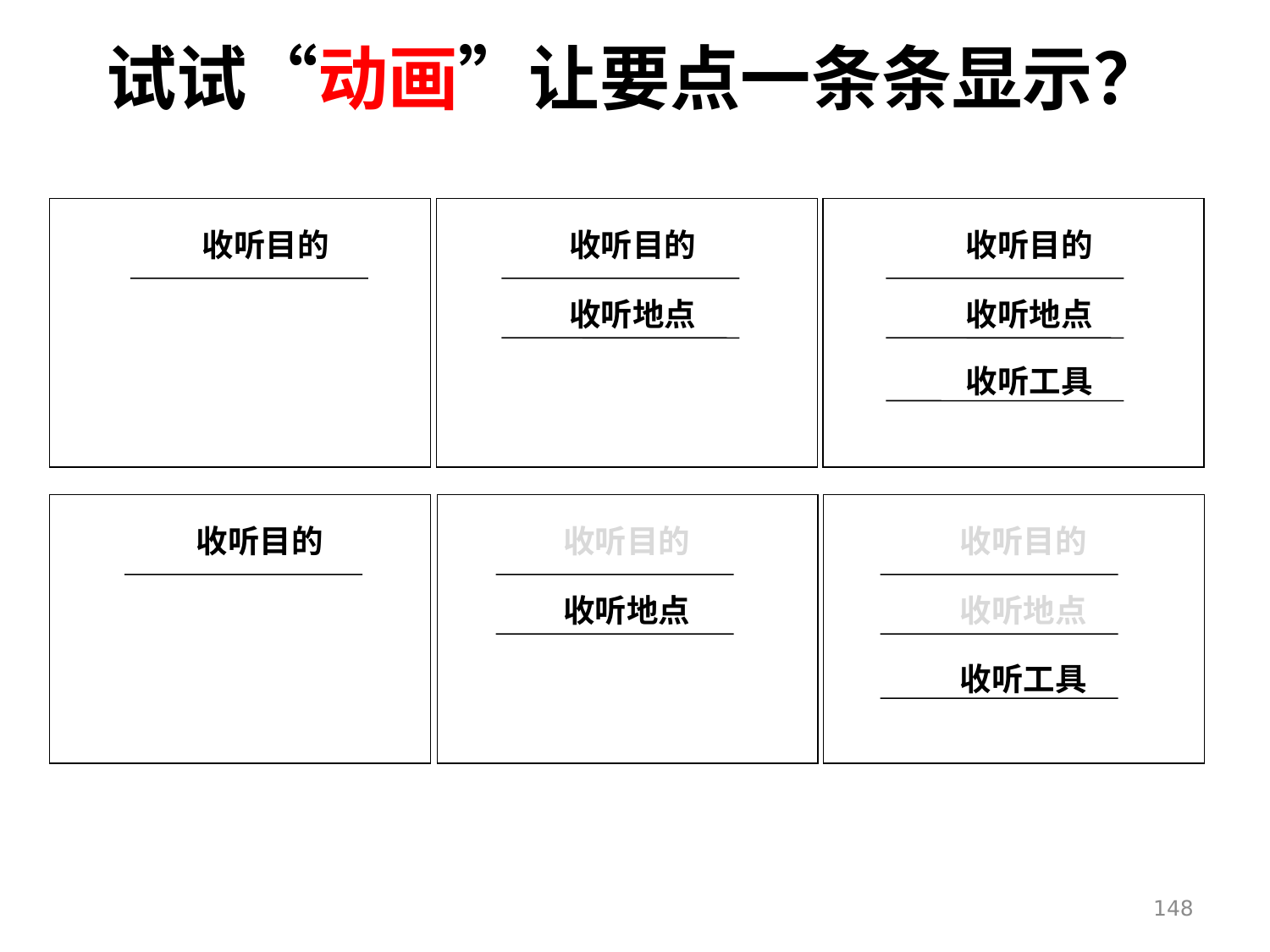

# 试试“动画”让要点一条条显示？

收听目的
收听目的
收听目的

收听地点
收听地点

收听工具

收听目的

收听目的

收听地点

收听目的

收听地点

收听工具

148